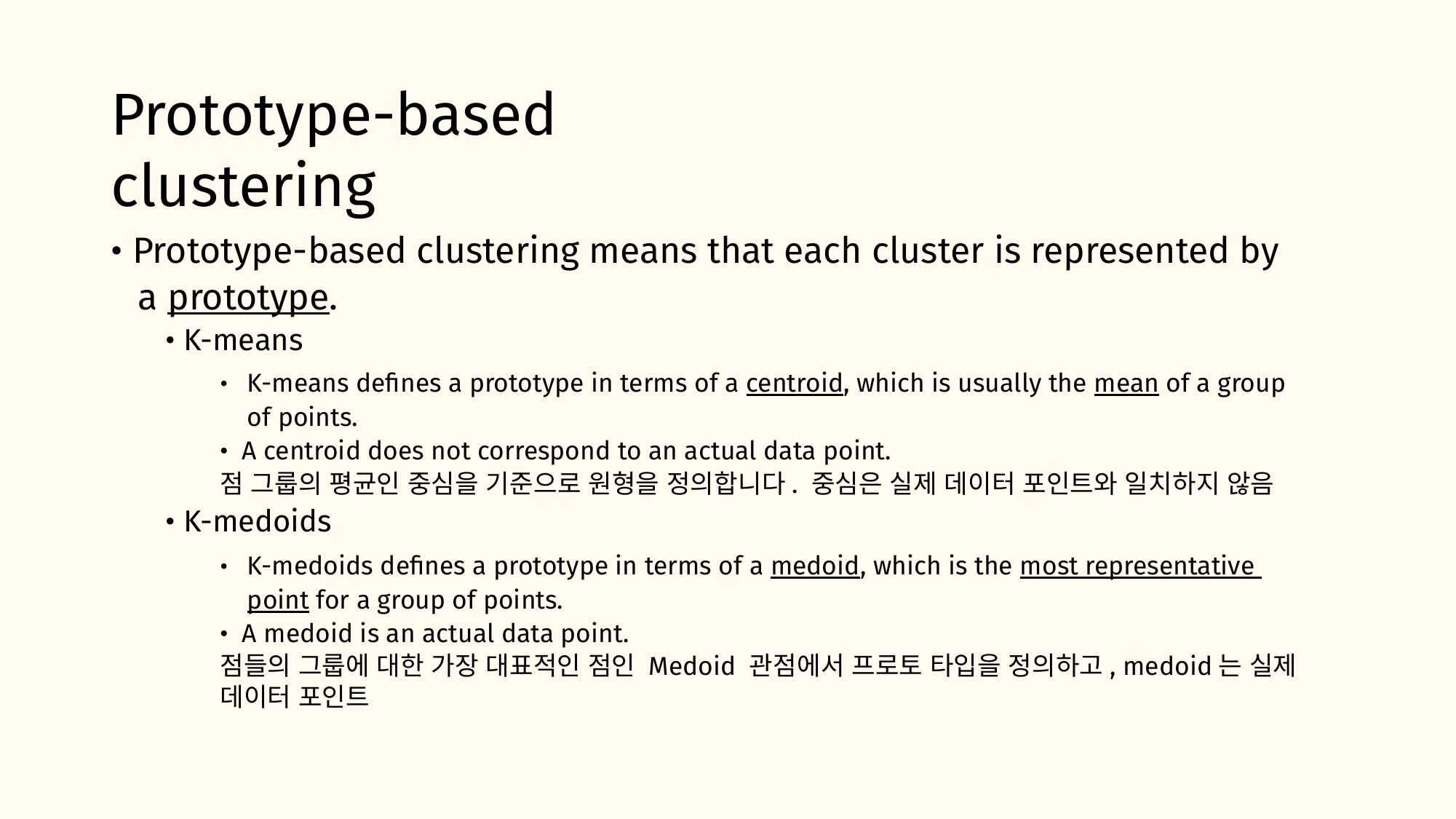

# Prototype-based clustering
• Prototype-based clustering means that each cluster is represented by  a prototype.
• K-means
•	K-means defines a prototype in terms of a centroid, which is usually the mean of a group  of points.
•  A centroid does not correspond to an actual data point.
점 그룹의 평균인 중심을 기준으로 원형을 정의합니다. 중심은 실제 데이터 포인트와 일치하지 않음
• K-medoids
•	K-medoids defines a prototype in terms of a medoid, which is the most representative  point for a group of points.
•  A medoid is an actual data point.
점들의 그룹에 대한 가장 대표적인 점인 Medoid 관점에서 프로토 타입을 정의하고, medoid는 실제 데이터 포인트